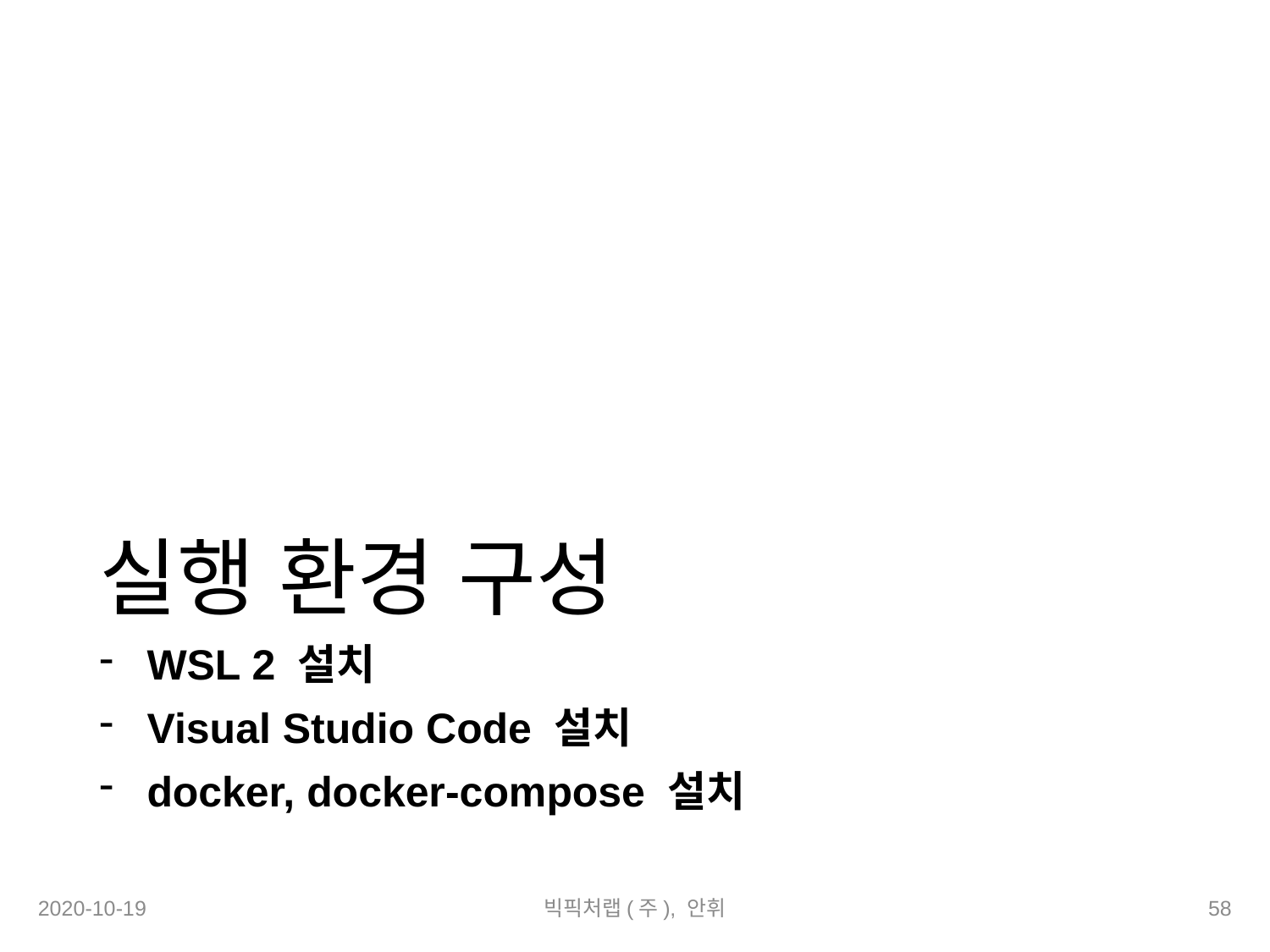

# 실행 환경 구성
WSL 2 설치
Visual Studio Code 설치
docker, docker-compose 설치
58
2020-10-19
빅픽처랩(주), 안휘